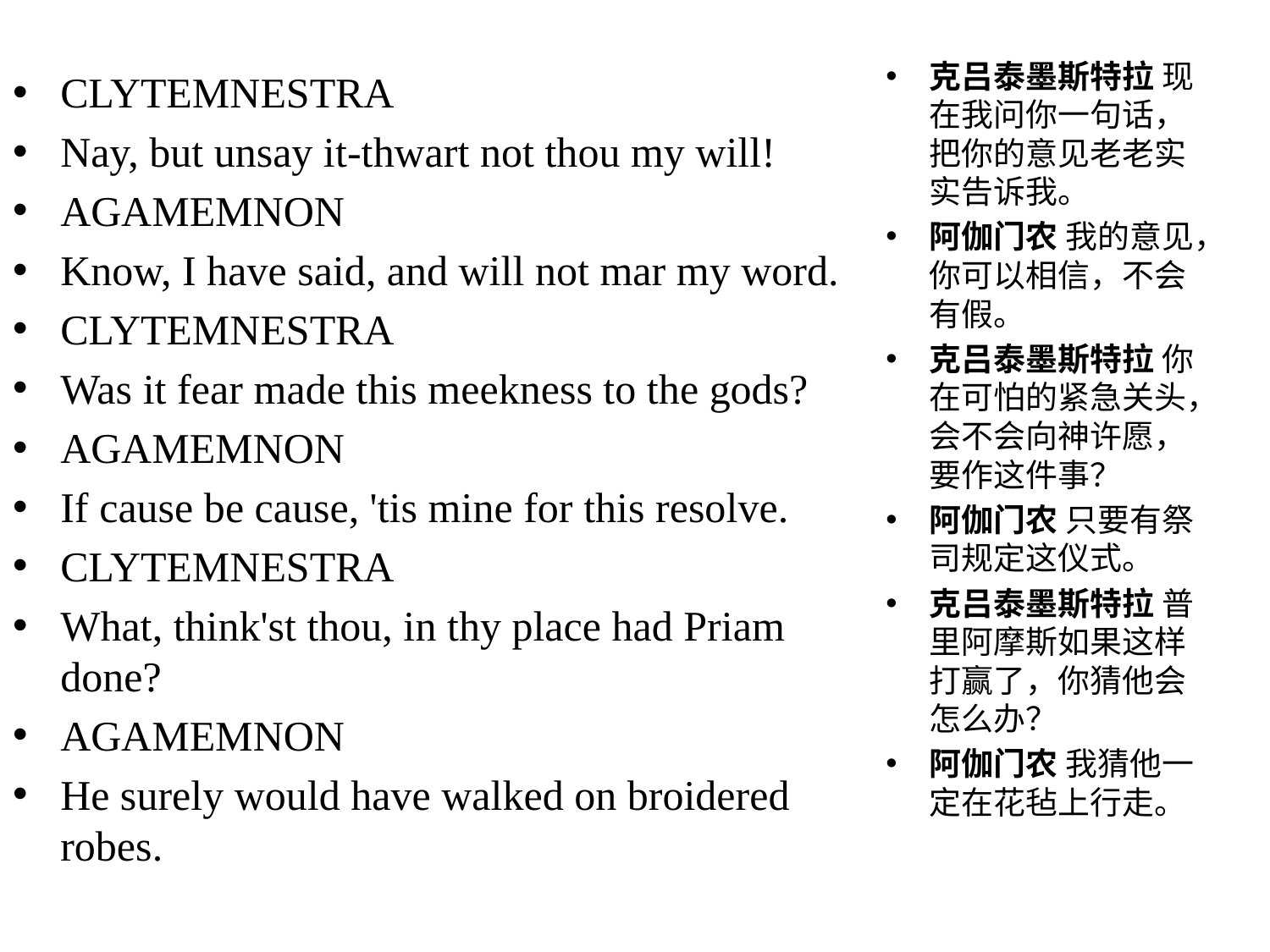

克吕泰墨斯特拉 现在我问你一句话，把你的意见老老实实告诉我。
阿伽门农 我的意见，你可以相信，不会有假。
克吕泰墨斯特拉 你在可怕的紧急关头，会不会向神许愿，要作这件事？
阿伽门农 只要有祭司规定这仪式。
克吕泰墨斯特拉 普里阿摩斯如果这样打赢了，你猜他会怎么办？
阿伽门农 我猜他一定在花毡上行走。

CLYTEMNESTRA
Nay, but unsay it-thwart not thou my will!
AGAMEMNON
Know, I have said, and will not mar my word.
CLYTEMNESTRA
Was it fear made this meekness to the gods?
AGAMEMNON
If cause be cause, 'tis mine for this resolve.
CLYTEMNESTRA
What, think'st thou, in thy place had Priam done?
AGAMEMNON
He surely would have walked on broidered robes.